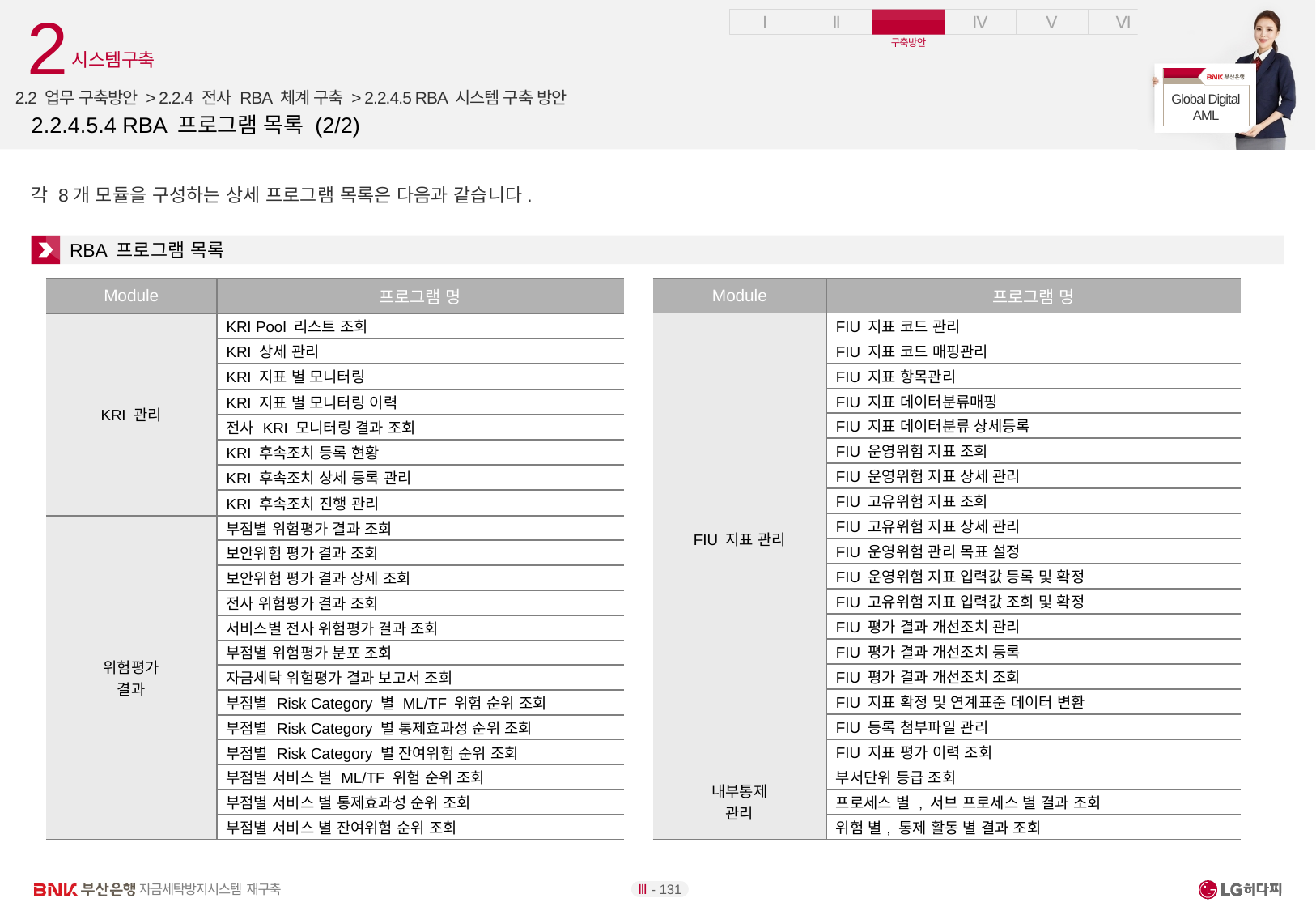

2
시스템구축
2.2 업무 구축방안 > 2.2.4 전사 RBA 체계 구축 > 2.2.4.5 RBA 시스템 구축 방안
# 2.2.4.5.4 RBA 프로그램 목록 (2/2)
각 8개 모듈을 구성하는 상세 프로그램 목록은 다음과 같습니다.
RBA 프로그램 목록

| Module | 프로그램 명 |
| --- | --- |
| FIU 지표 관리 | FIU 지표 코드 관리 |
|  | FIU 지표 코드 매핑관리 |
|  | FIU 지표 항목관리 |
|  | FIU 지표 데이터분류매핑 |
|  | FIU 지표 데이터분류 상세등록 |
|  | FIU 운영위험 지표 조회 |
|  | FIU 운영위험 지표 상세 관리 |
|  | FIU 고유위험 지표 조회 |
|  | FIU 고유위험 지표 상세 관리 |
|  | FIU 운영위험 관리 목표 설정 |
|  | FIU 운영위험 지표 입력값 등록 및 확정 |
|  | FIU 고유위험 지표 입력값 조회 및 확정 |
|  | FIU 평가 결과 개선조치 관리 |
|  | FIU 평가 결과 개선조치 등록 |
|  | FIU 평가 결과 개선조치 조회 |
|  | FIU 지표 확정 및 연계표준 데이터 변환 |
|  | FIU 등록 첨부파일 관리 |
|  | FIU 지표 평가 이력 조회 |
| 내부통제 관리 | 부서단위 등급 조회 |
|  | 프로세스 별 , 서브 프로세스 별 결과 조회 |
|  | 위험 별, 통제 활동 별 결과 조회 |
| Module | 프로그램 명 |
| --- | --- |
| KRI 관리 | KRI Pool 리스트 조회 |
|  | KRI 상세 관리 |
|  | KRI 지표 별 모니터링 |
|  | KRI 지표 별 모니터링 이력 |
|  | 전사 KRI 모니터링 결과 조회 |
|  | KRI 후속조치 등록 현황 |
|  | KRI 후속조치 상세 등록 관리 |
|  | KRI 후속조치 진행 관리 |
| 위험평가 결과 | 부점별 위험평가 결과 조회 |
|  | 보안위험 평가 결과 조회 |
|  | 보안위험 평가 결과 상세 조회 |
|  | 전사 위험평가 결과 조회 |
|  | 서비스별 전사 위험평가 결과 조회 |
|  | 부점별 위험평가 분포 조회 |
|  | 자금세탁 위험평가 결과 보고서 조회 |
|  | 부점별 Risk Category 별 ML/TF 위험 순위 조회 |
|  | 부점별 Risk Category 별 통제효과성 순위 조회 |
|  | 부점별 Risk Category 별 잔여위험 순위 조회 |
|  | 부점별 서비스 별 ML/TF 위험 순위 조회 |
|  | 부점별 서비스 별 통제효과성 순위 조회 |
|  | 부점별 서비스 별 잔여위험 순위 조회 |
Ⅲ - 131